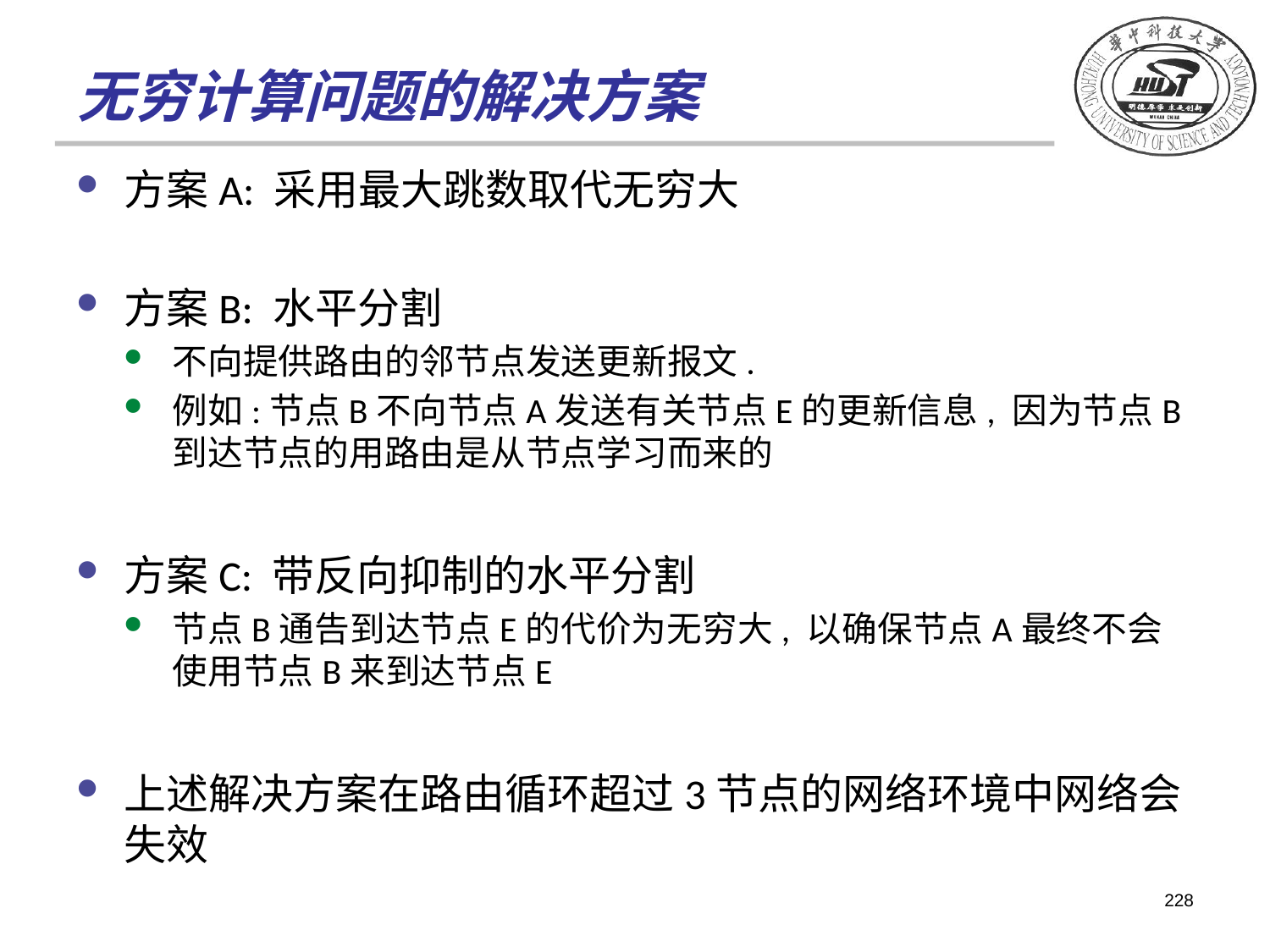

# 无穷计算问题的解决方案
方案A: 采用最大跳数取代无穷大

方案B: 水平分割
不向提供路由的邻节点发送更新报文.
例如:节点B不向节点A发送有关节点E的更新信息, 因为节点B到达节点的用路由是从节点学习而来的

方案C: 带反向抑制的水平分割
节点B通告到达节点E的代价为无穷大, 以确保节点A最终不会使用节点B来到达节点E

上述解决方案在路由循环超过3节点的网络环境中网络会失效
228